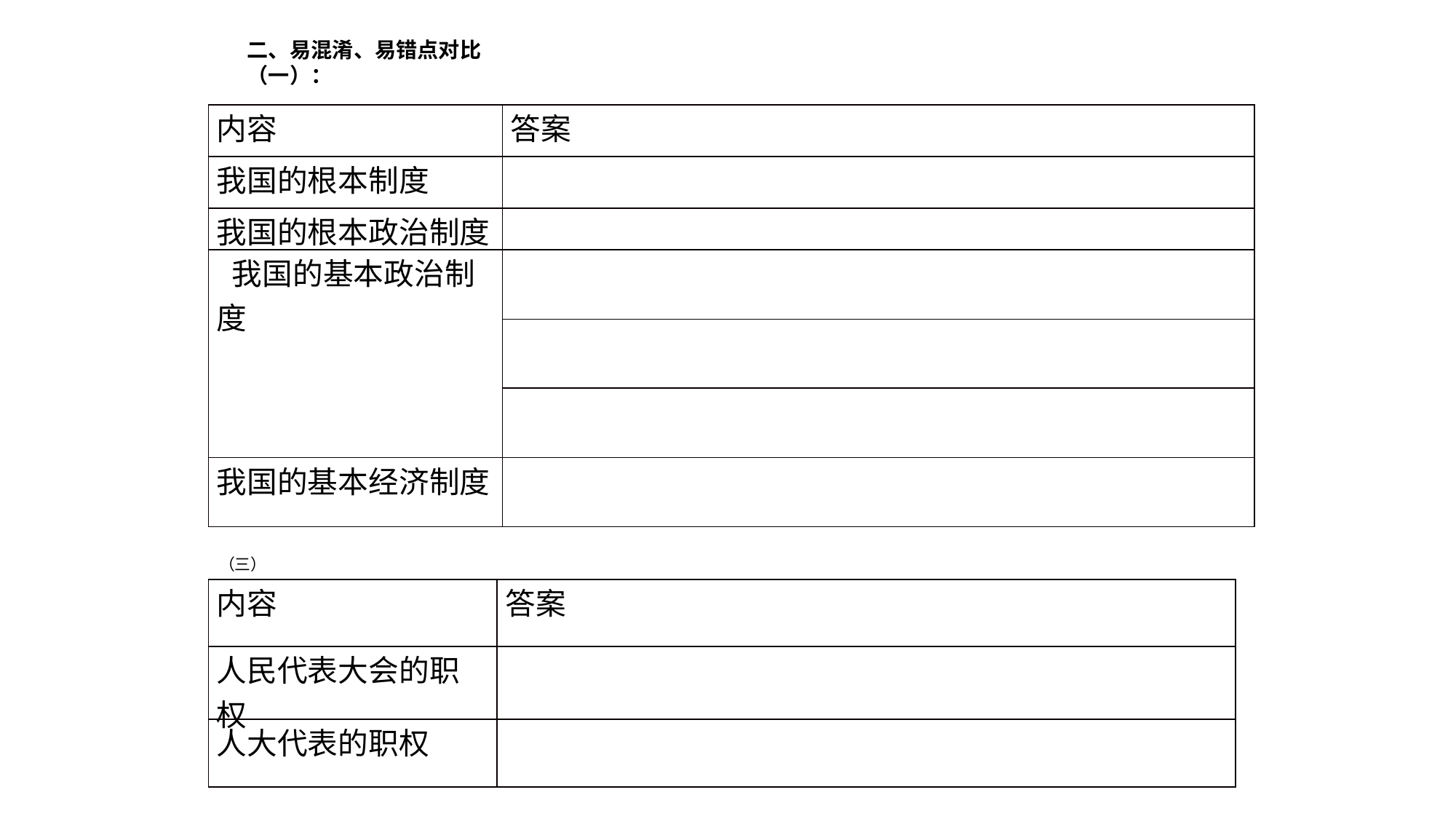

二、易混淆、易错点对比（一）：
| 内容 | 答案 |
| --- | --- |
| 我国的根本制度 |  |
| 我国的根本政治制度 |  |
| 我国的基本政治制度 |  |
|  |  |
|  |  |
| 我国的基本经济制度 |  |
（三）
| 内容 | 答案 |
| --- | --- |
| 人民代表大会的职权 |  |
| 人大代表的职权 |  |